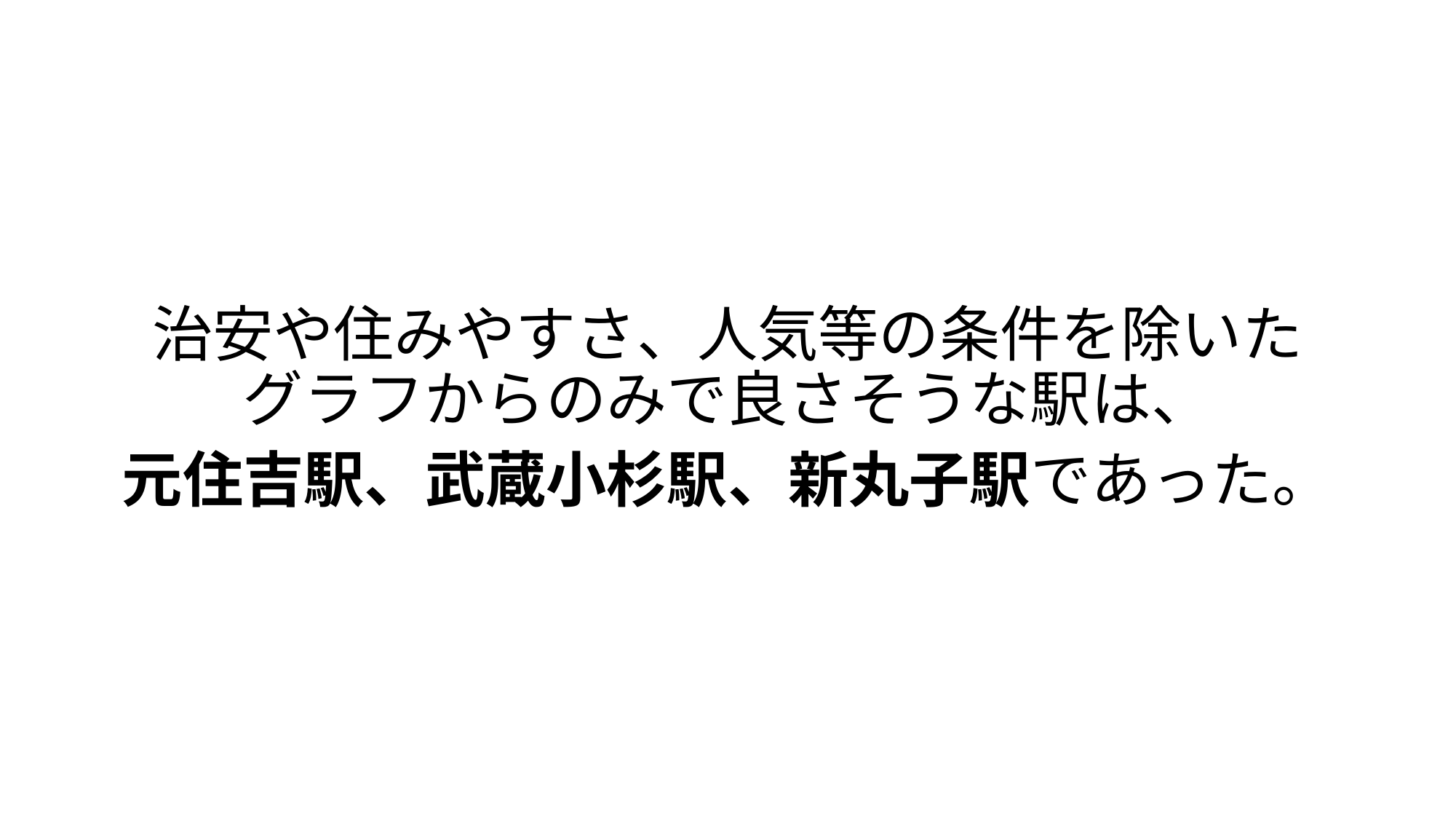

治安や住みやすさ、人気等の条件を除いた
グラフからのみで良さそうな駅は、
元住吉駅、武蔵小杉駅、新丸子駅であった。